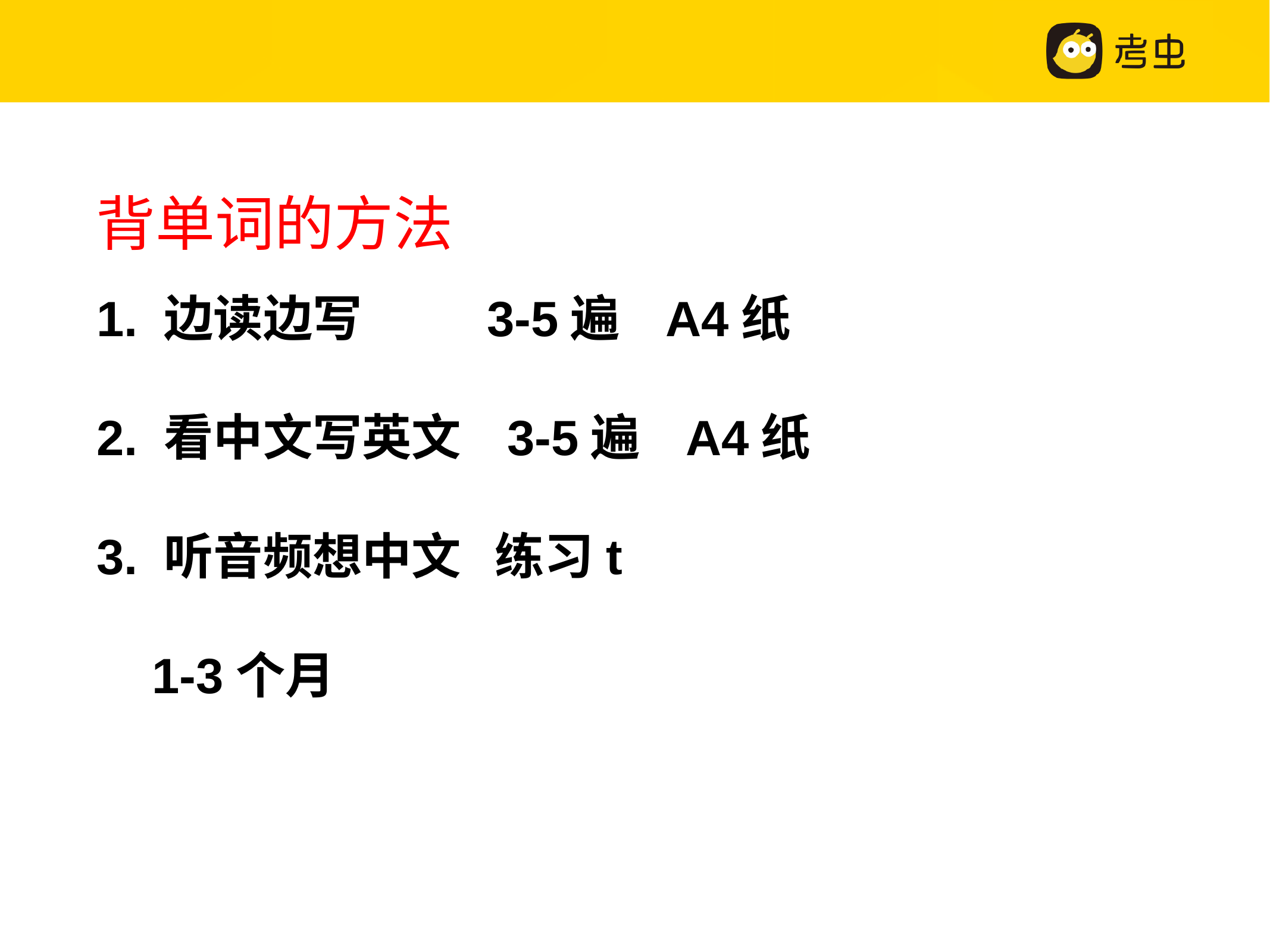

# 背单词的方法
1. 边读边写          3-5遍   A4纸

2. 看中文写英文   3-5遍   A4纸

3. 听音频想中文   练习t

    1-3个月